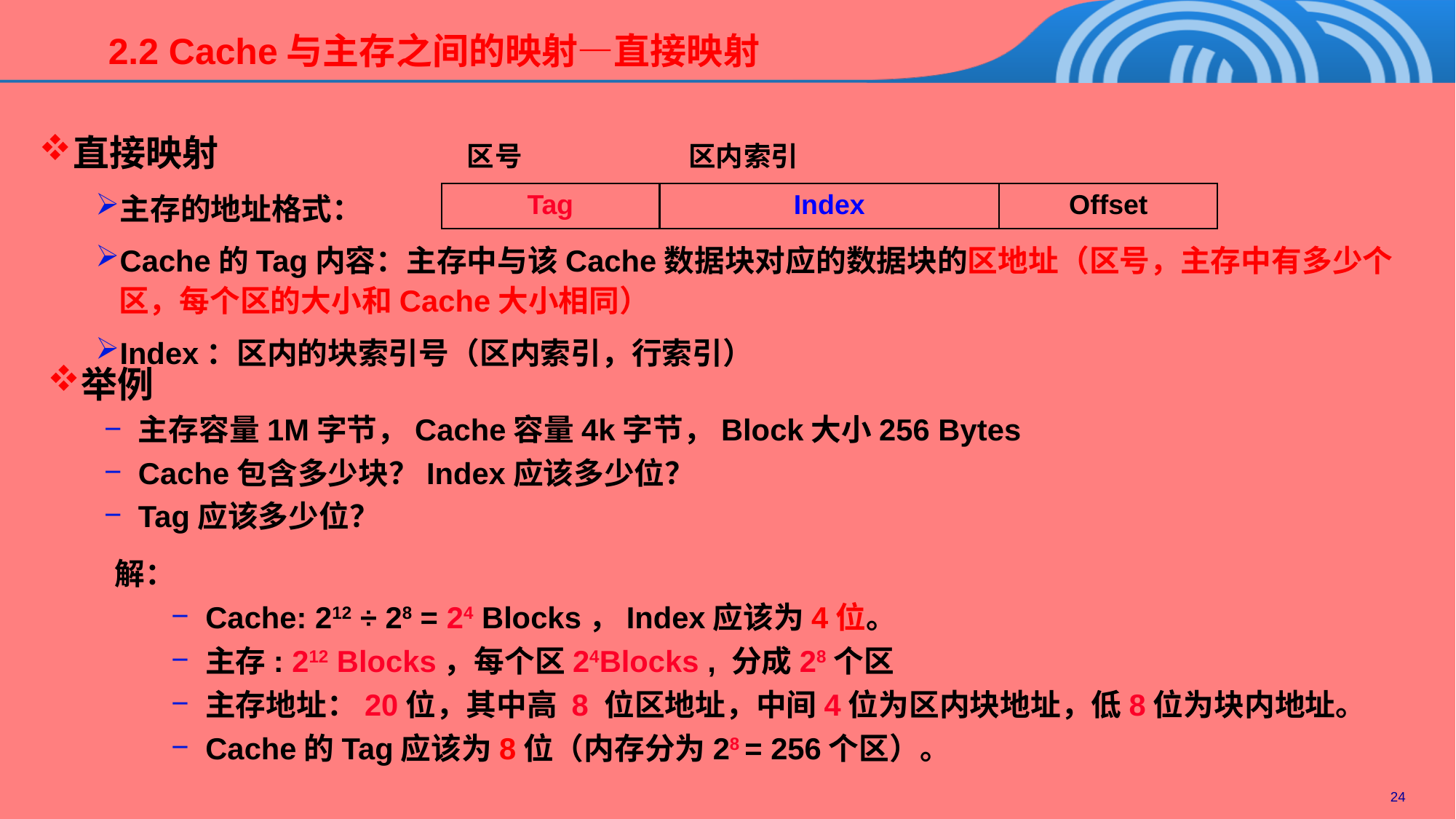

# 2.2 Cache与主存之间的映射—直接映射
直接映射                                       区号                           区内索引
主存的地址格式：
Cache的Tag内容：主存中与该Cache数据块对应的数据块的区地址（区号，主存中有多少个区，每个区的大小和Cache大小相同）
Index：区内的块索引号（区内索引，行索引）
Tag
Index
Offset
举例
主存容量1M字节，Cache容量4k字节，Block大小256 Bytes
Cache包含多少块？Index应该多少位？
Tag应该多少位？
解：
Cache: 212 ÷ 28 = 24 Blocks，Index应该为4位。
主存: 212 Blocks，每个区24Blocks , 分成28个区
主存地址：20位，其中高 8 位区地址，中间4位为区内块地址，低8位为块内地址。
Cache的Tag应该为8位（内存分为28 = 256个区）。